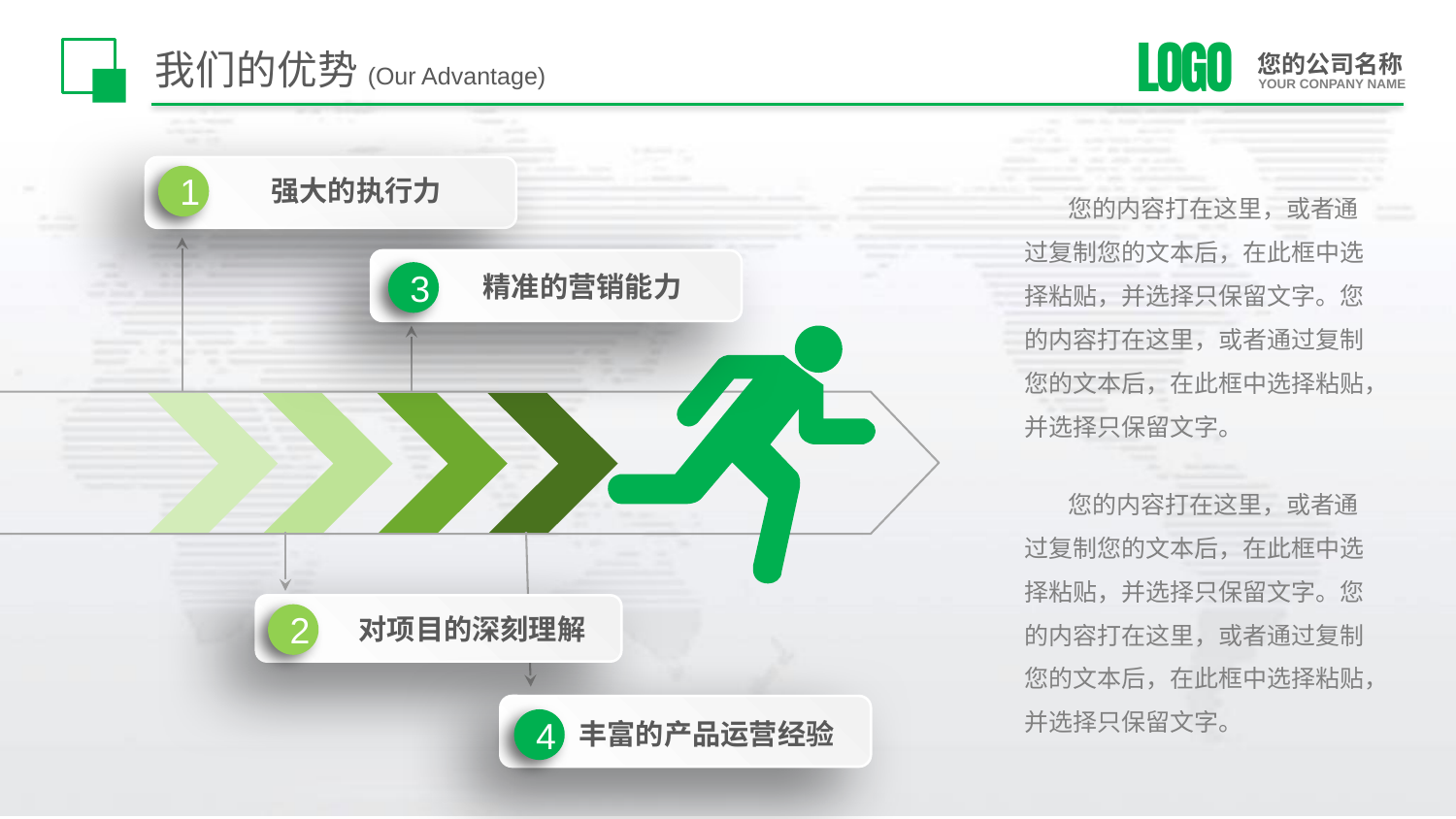

# 我们的优势(Our Advantage)

1
强大的执行力
       您的内容打在这里，或者通过复制您的文本后，在此框中选择粘贴，并选择只保留文字。您的内容打在这里，或者通过复制您的文本后，在此框中选择粘贴，并选择只保留文字。

3
精准的营销能力

       您的内容打在这里，或者通过复制您的文本后，在此框中选择粘贴，并选择只保留文字。您的内容打在这里，或者通过复制您的文本后，在此框中选择粘贴，并选择只保留文字。

2
对项目的深刻理解

4
丰富的产品运营经验